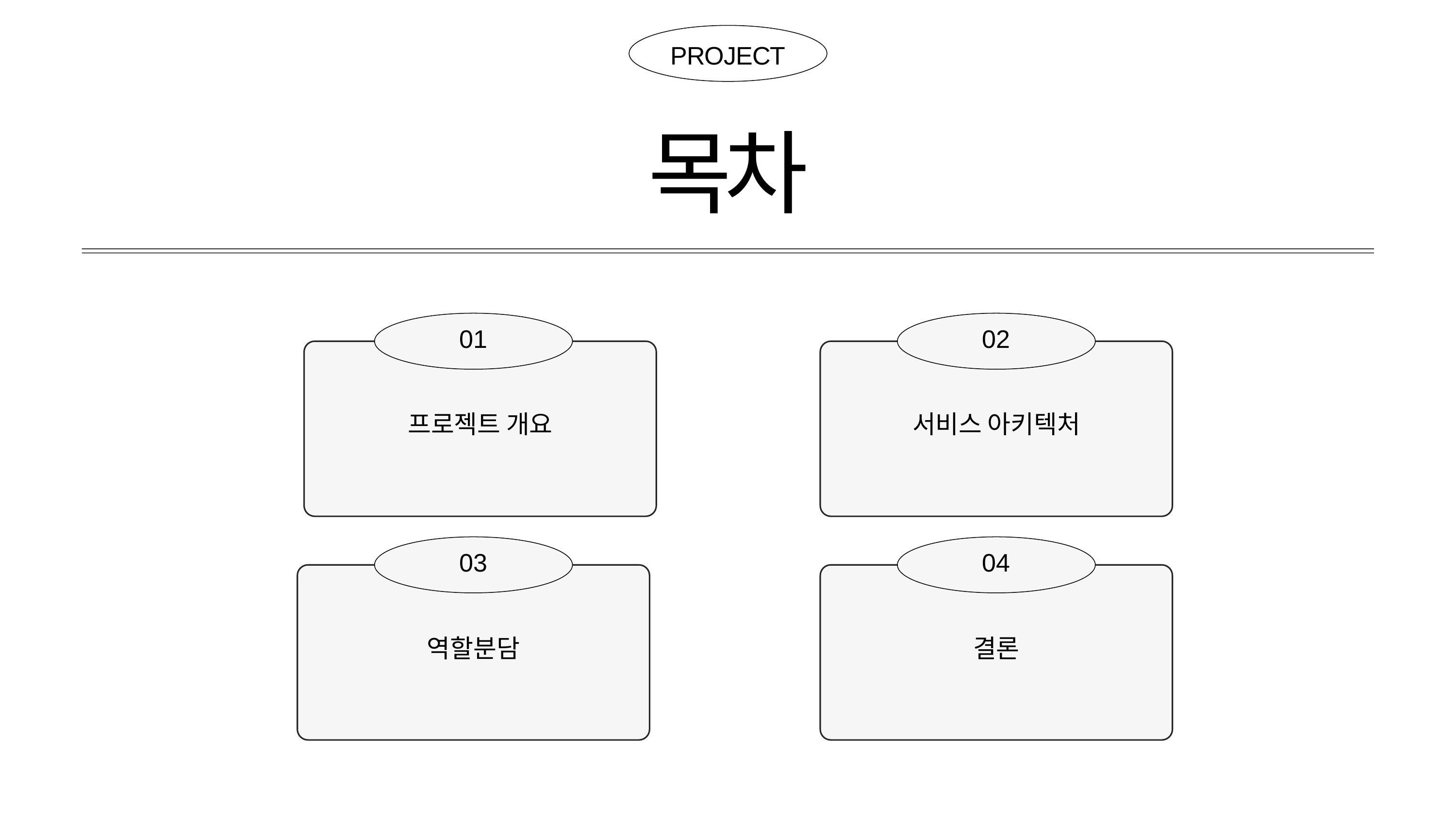

PROJECT
목차

01

02

프로젝트 개요

서비스 아키텍처

03

04

역할분담

결론